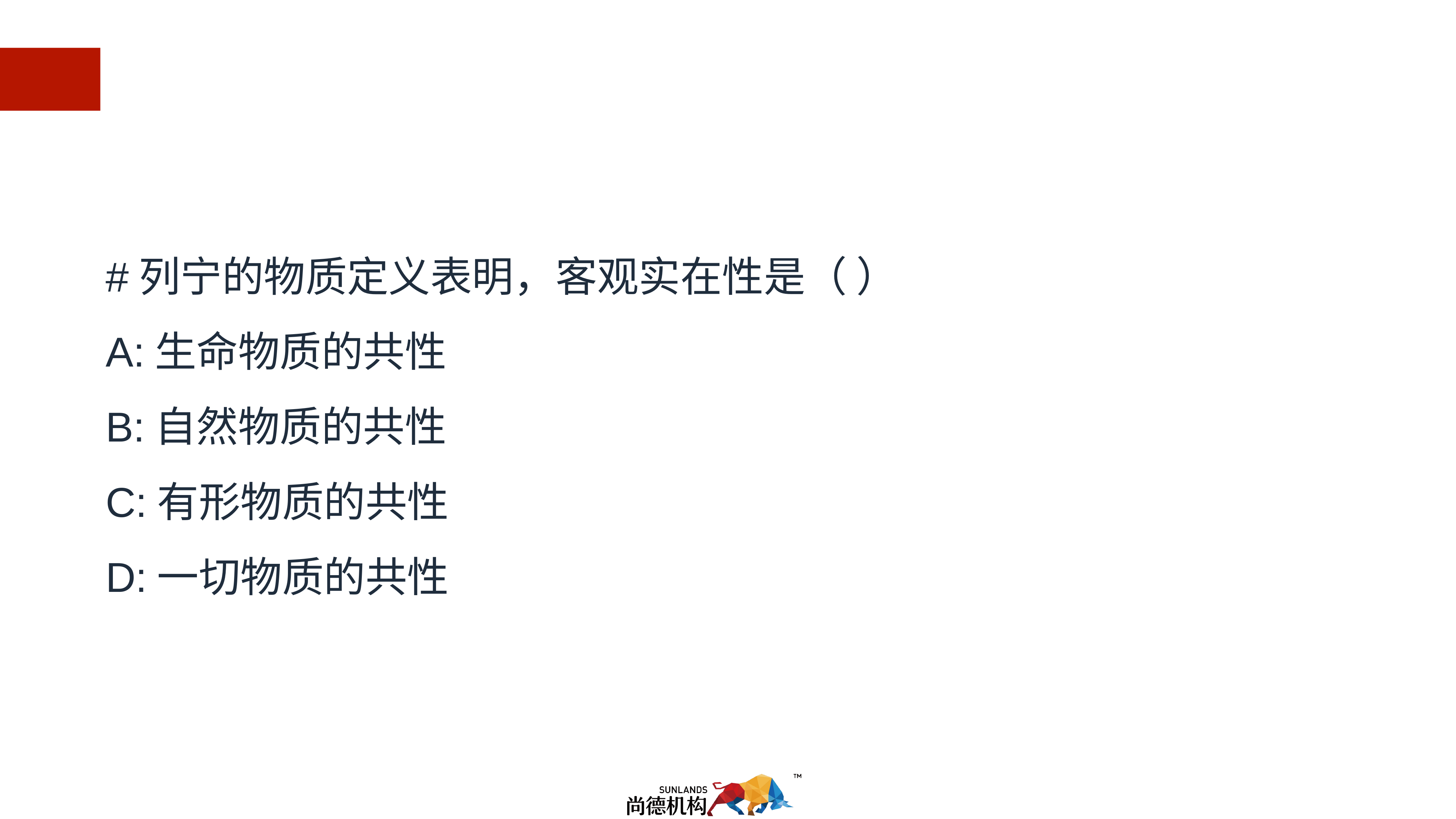

#列宁的物质定义表明，客观实在性是（ ）
A:生命物质的共性
B:自然物质的共性
C:有形物质的共性
D:一切物质的共性